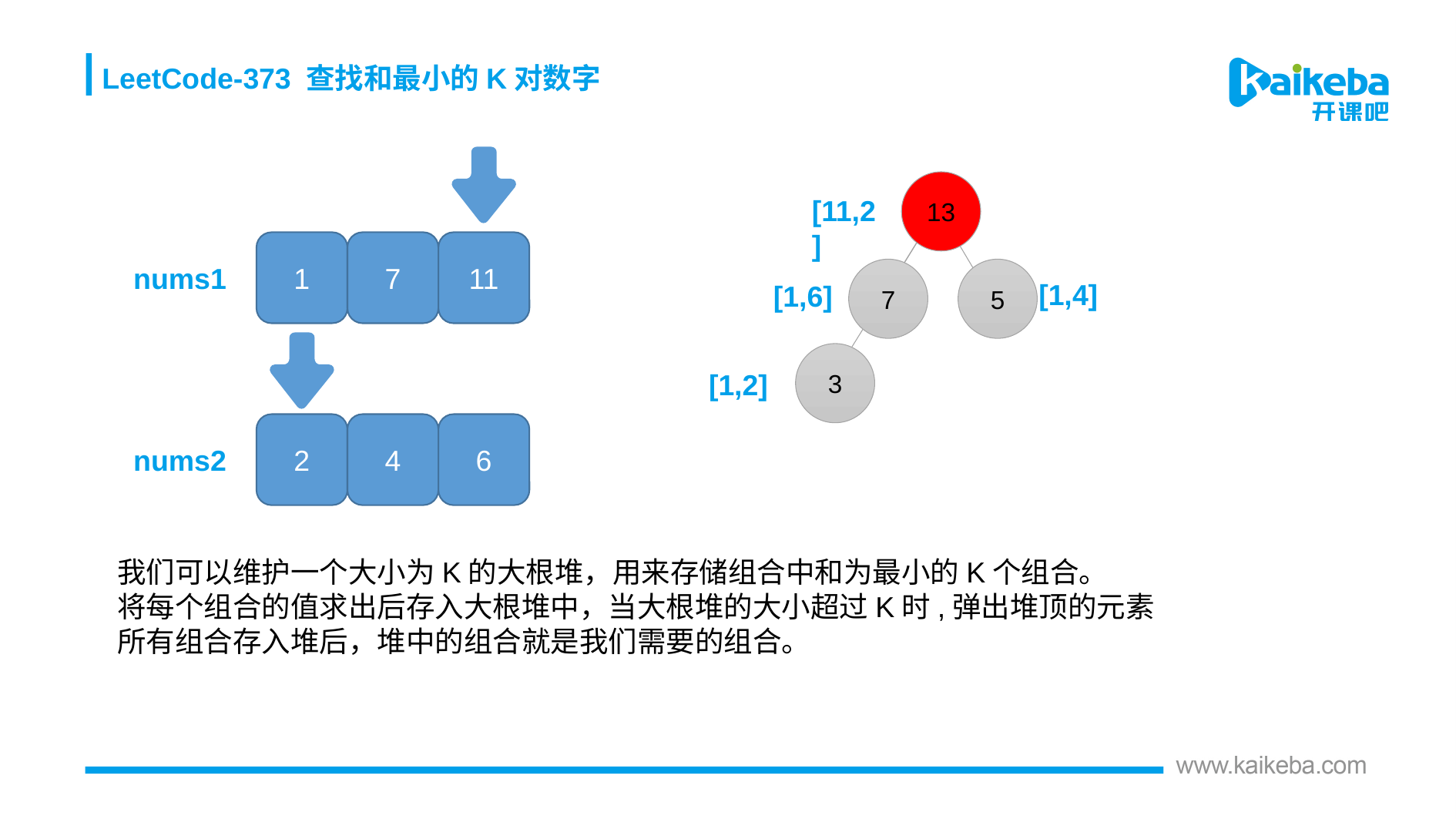

LeetCode-373 查找和最小的K对数字

13
[11,2]
1
7
11
nums1
7
5
[1,4]
[1,6]

3
[1,2]
2
4
6
nums2
我们可以维护一个大小为K的大根堆，用来存储组合中和为最小的K个组合。
将每个组合的值求出后存入大根堆中，当大根堆的大小超过K时,弹出堆顶的元素
所有组合存入堆后，堆中的组合就是我们需要的组合。